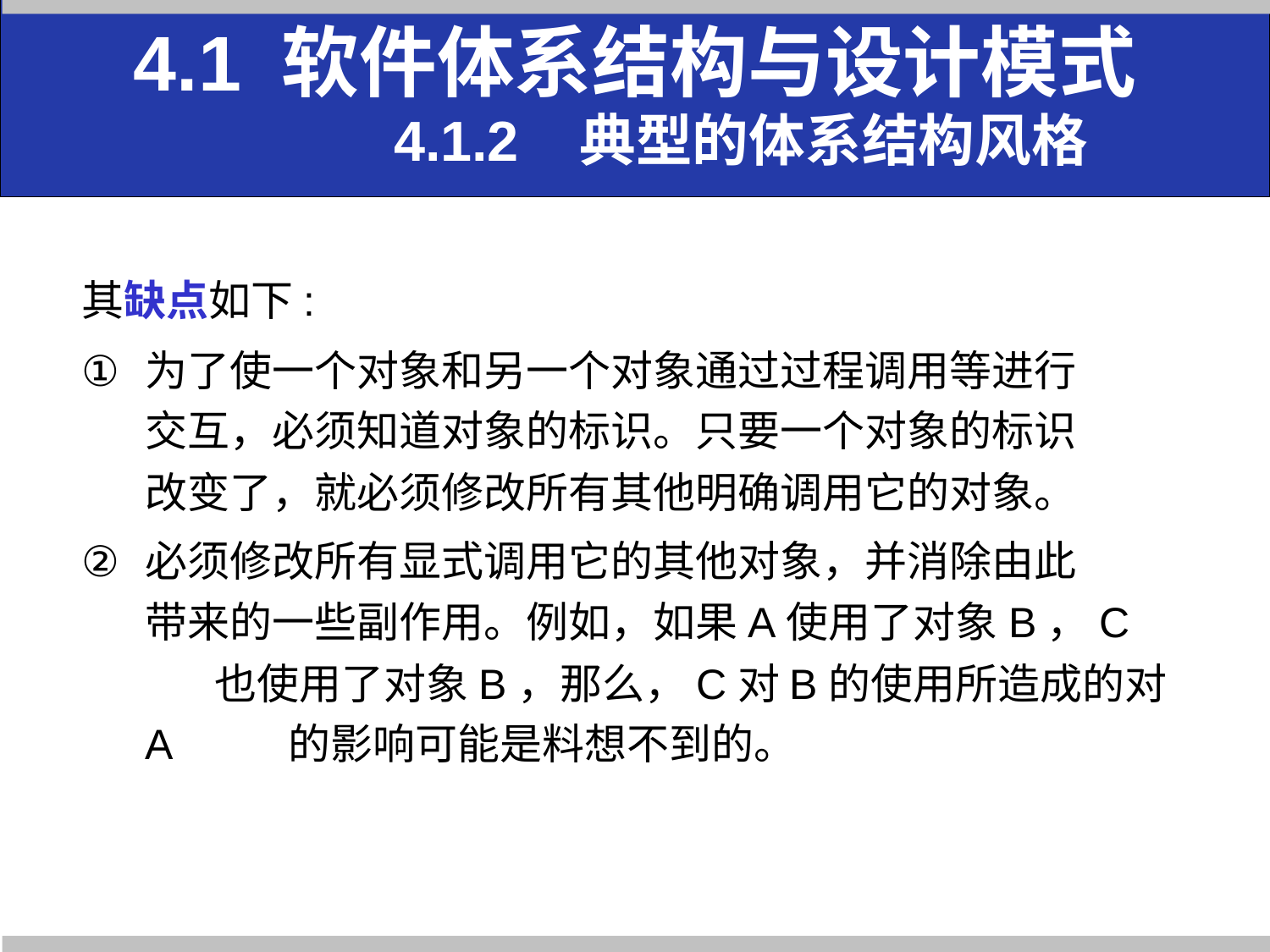

4.1 软件体系结构与设计模式
           4.1.2   典型的体系结构风格
其缺点如下:
为了使一个对象和另一个对象通过过程调用等进行        交互，必须知道对象的标识。只要一个对象的标识          改变了，就必须修改所有其他明确调用它的对象。
必须修改所有显式调用它的其他对象，并消除由此         带来的一些副作用。例如，如果A使用了对象B，C         也使用了对象B，那么，C对B的使用所造成的对A         的影响可能是料想不到的。
402